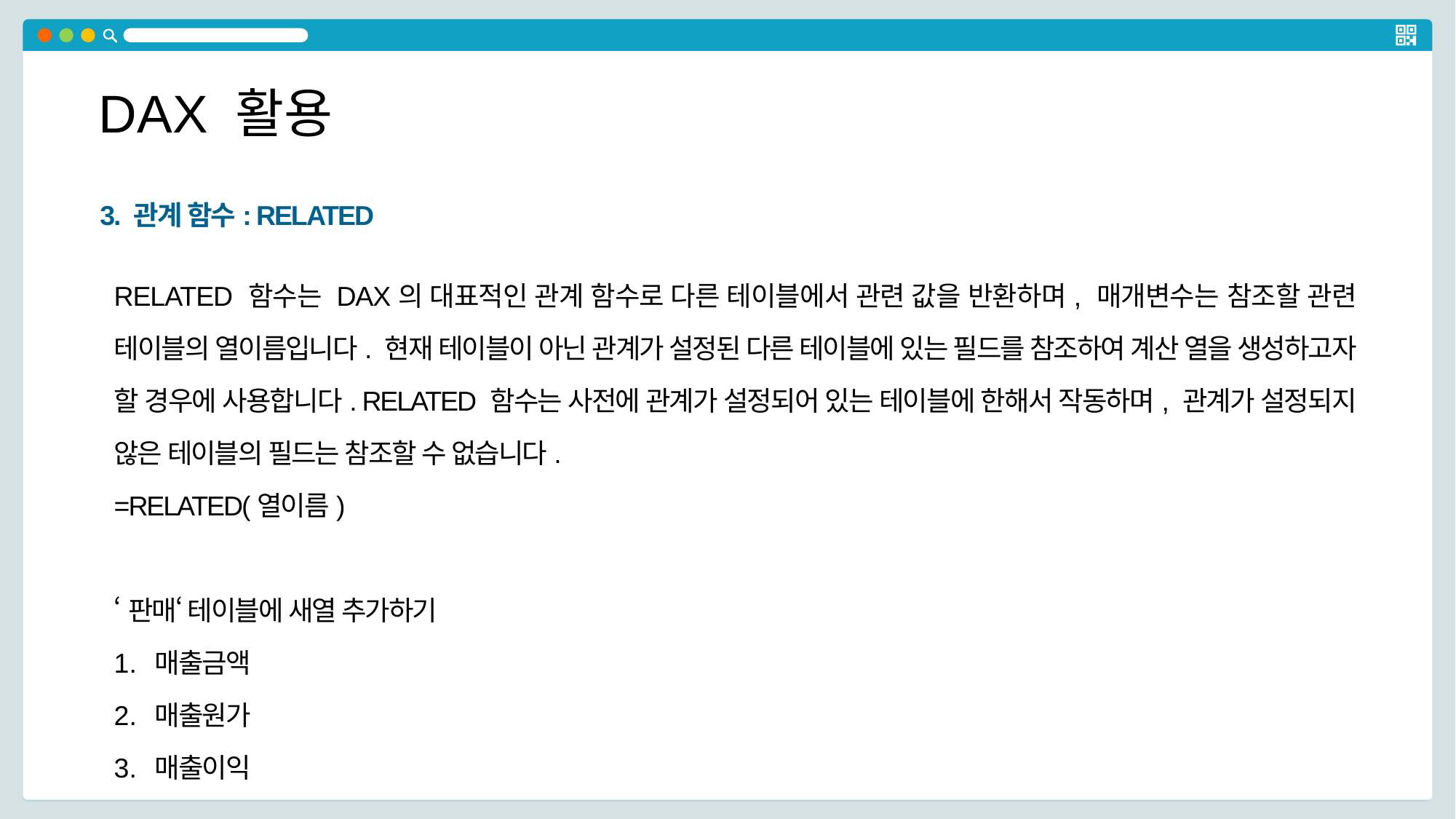

DAX 활용
3. 관계 함수: RELATED
RELATED 함수는 DAX의 대표적인 관계 함수로 다른 테이블에서 관련 값을 반환하며, 매개변수는 참조할 관련 테이블의 열이름입니다. 현재 테이블이 아닌 관계가 설정된 다른 테이블에 있는 필드를 참조하여 계산 열을 생성하고자 할 경우에 사용합니다. RELATED 함수는 사전에 관계가 설정되어 있는 테이블에 한해서 작동하며, 관계가 설정되지 않은 테이블의 필드는 참조할 수 없습니다.
=RELATED(열이름)

‘판매‘ 테이블에 새열 추가하기
매출금액
매출원가
매출이익